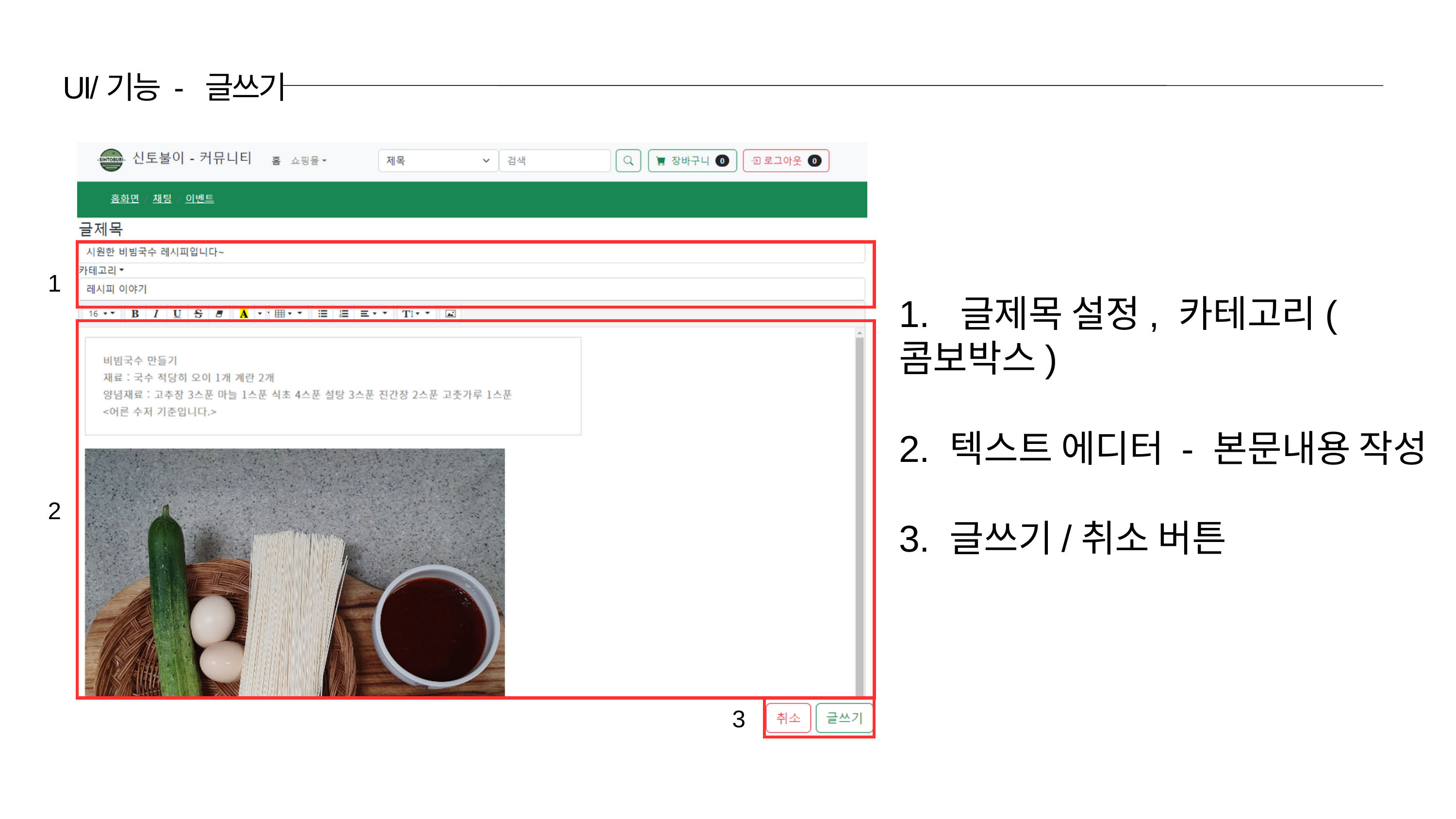

UI/기능 -  글쓰기

1
1.  글제목 설정, 카테고리(콤보박스)

2. 텍스트 에디터 - 본문내용 작성

3. 글쓰기/취소 버튼

2

3